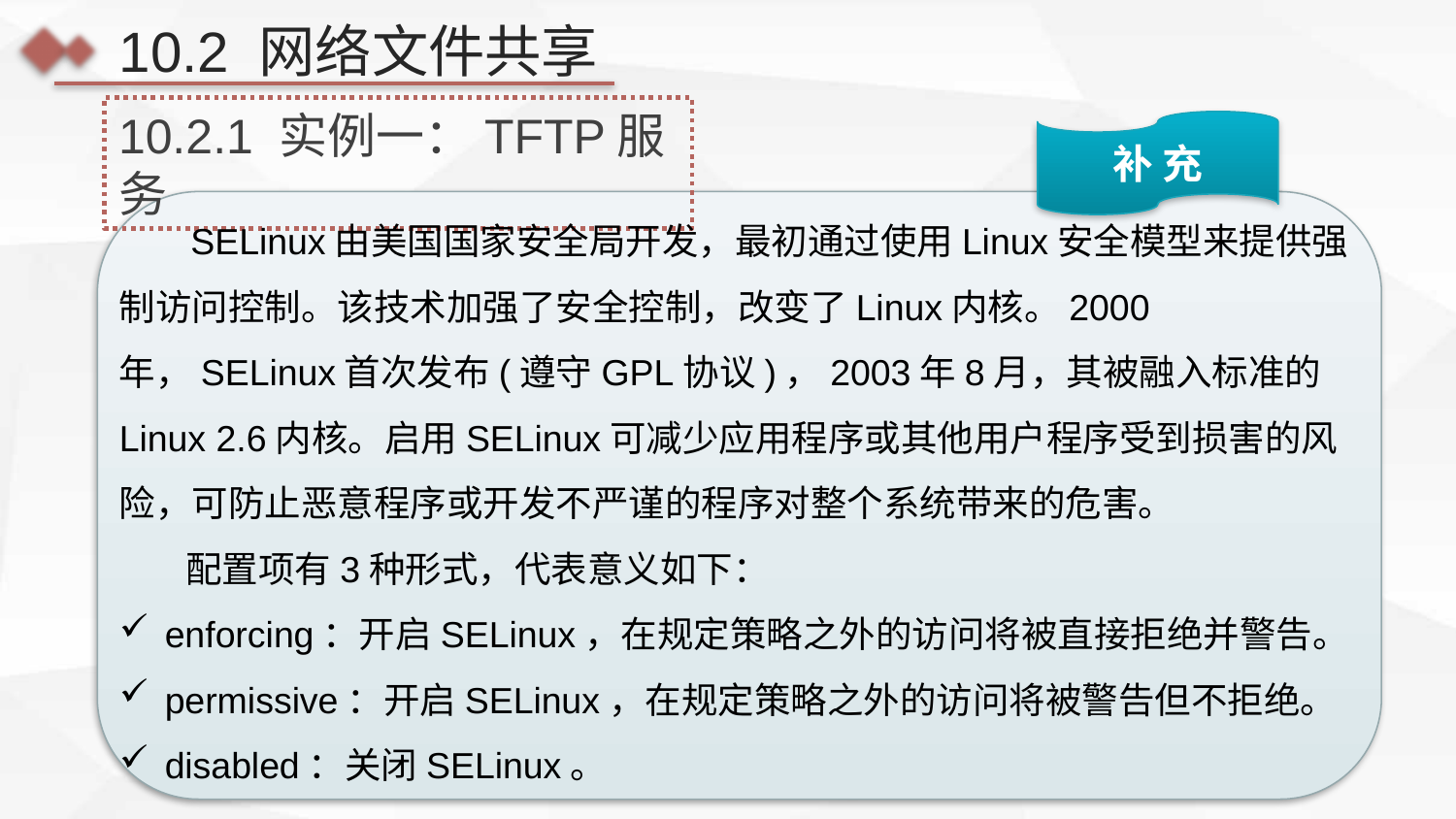

10.2 网络文件共享

10.2.1 实例一：TFTP服务
补 充
       SELinux由美国国家安全局开发，最初通过使用Linux安全模型来提供强制访问控制。该技术加强了安全控制，改变了Linux内核。2000年，SELinux首次发布(遵守GPL协议)，2003年8月，其被融入标准的Linux 2.6内核。启用SELinux可减少应用程序或其他用户程序受到损害的风险，可防止恶意程序或开发不严谨的程序对整个系统带来的危害。
       配置项有3种形式，代表意义如下：
enforcing：开启SELinux，在规定策略之外的访问将被直接拒绝并警告。
permissive：开启SELinux，在规定策略之外的访问将被警告但不拒绝。
disabled：关闭SELinux。